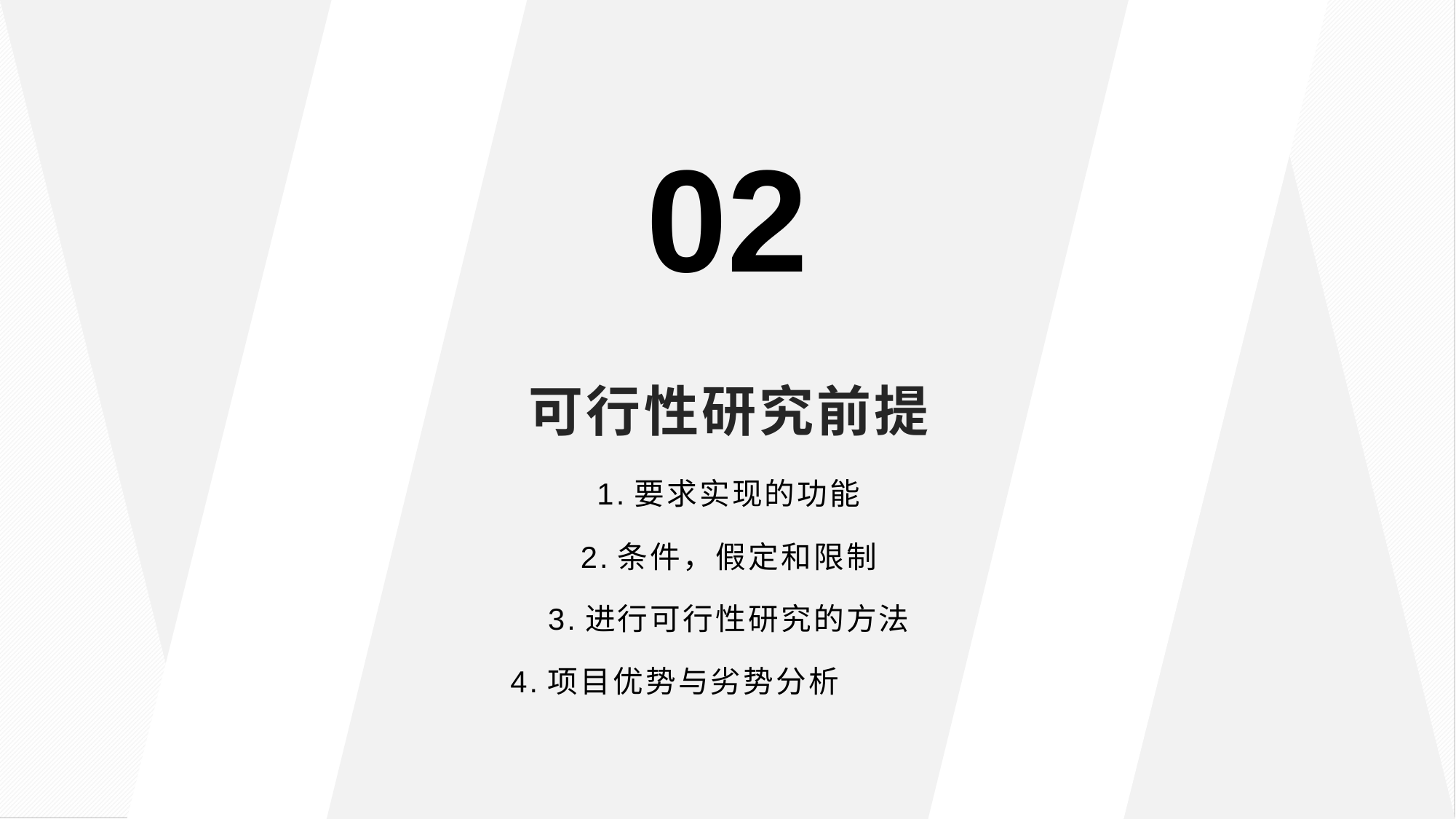

02
# 可行性研究前提
1.要求实现的功能
2.条件，假定和限制
3.进行可行性研究的方法
4.项目优势与劣势分析